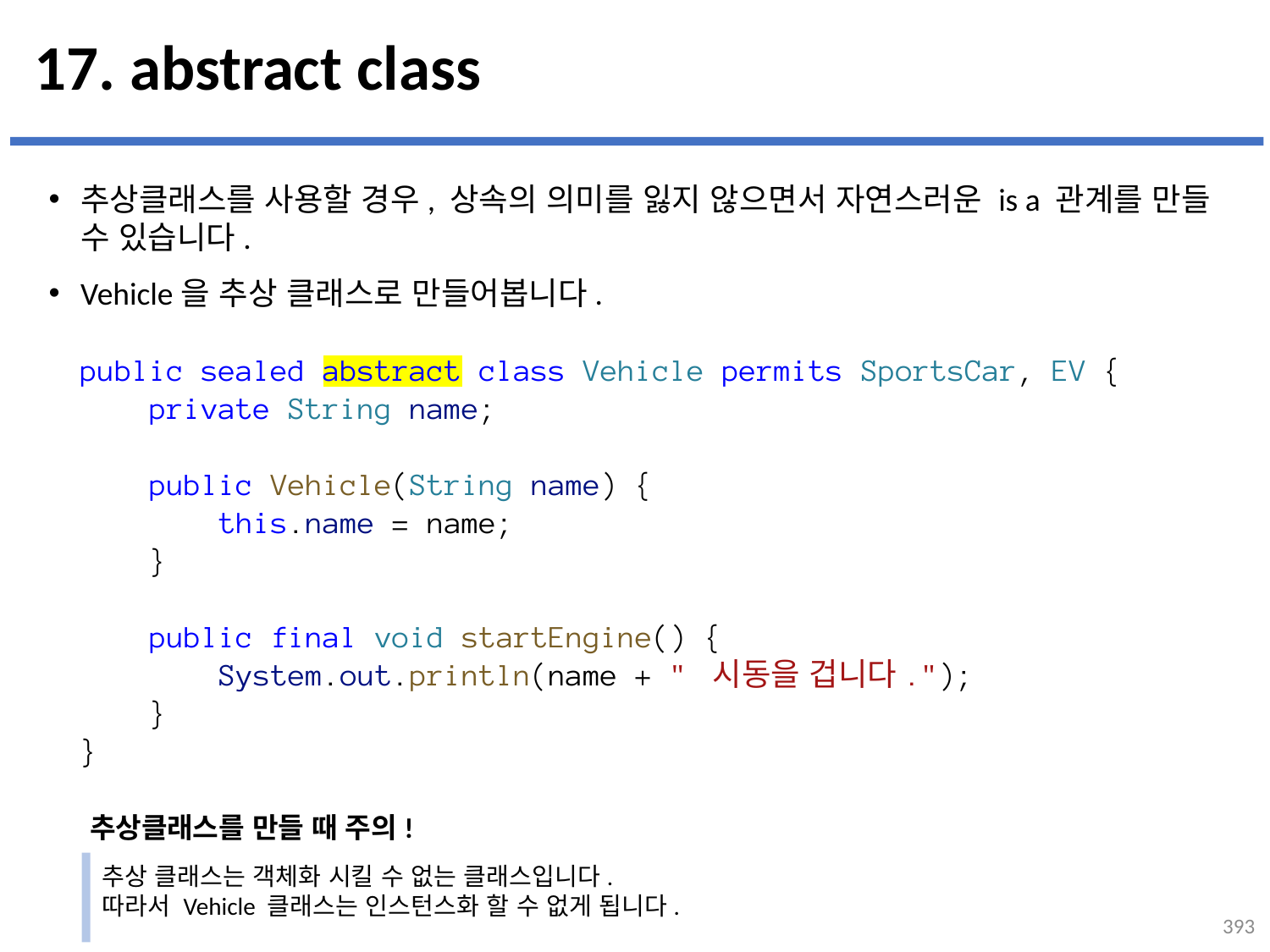

# 17. abstract class
추상클래스를 사용할 경우, 상속의 의미를 잃지 않으면서 자연스러운 is a 관계를 만들 수 있습니다.
Vehicle을 추상 클래스로 만들어봅니다.
...

설명
public sealed abstract class Vehicle permits SportsCar, EV {
    private String name;
    public Vehicle(String name) {
        this.name = name;
    }
    public final void startEngine() {
        System.out.println(name + " 시동을 겁니다.");
    }
}
추상클래스를 만들 때 주의!

추상 클래스는 객체화 시킬 수 없는 클래스입니다.
따라서 Vehicle 클래스는 인스턴스화 할 수 없게 됩니다.
393